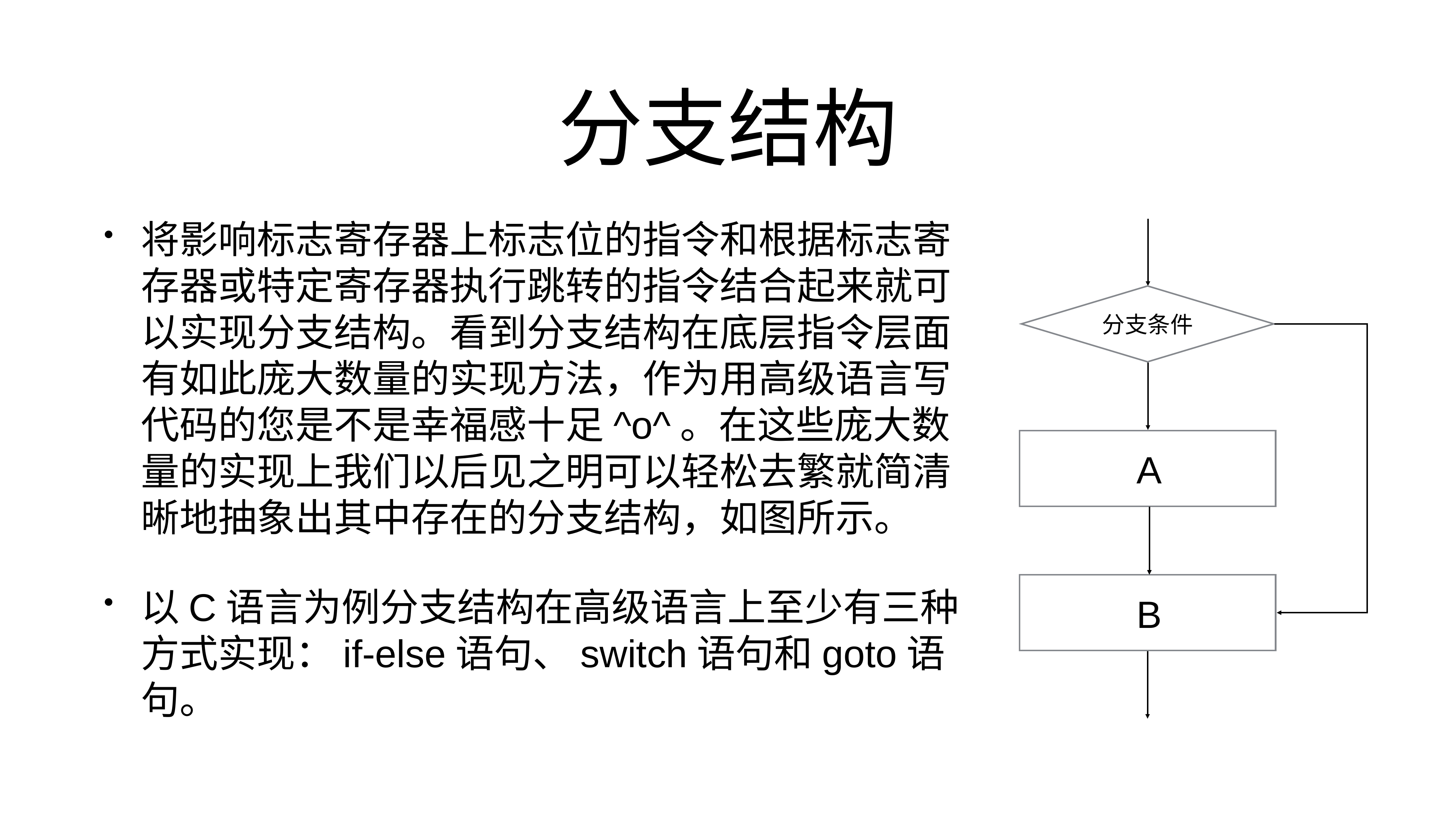

# 分支结构
将影响标志寄存器上标志位的指令和根据标志寄存器或特定寄存器执行跳转的指令结合起来就可以实现分支结构。看到分支结构在底层指令层面有如此庞大数量的实现方法，作为用高级语言写代码的您是不是幸福感十足^o^。在这些庞大数量的实现上我们以后见之明可以轻松去繁就简清晰地抽象出其中存在的分支结构，如图所示。
以C语言为例分支结构在高级语言上至少有三种方式实现：if-else语句、switch语句和goto语句。

分支条件

A

B